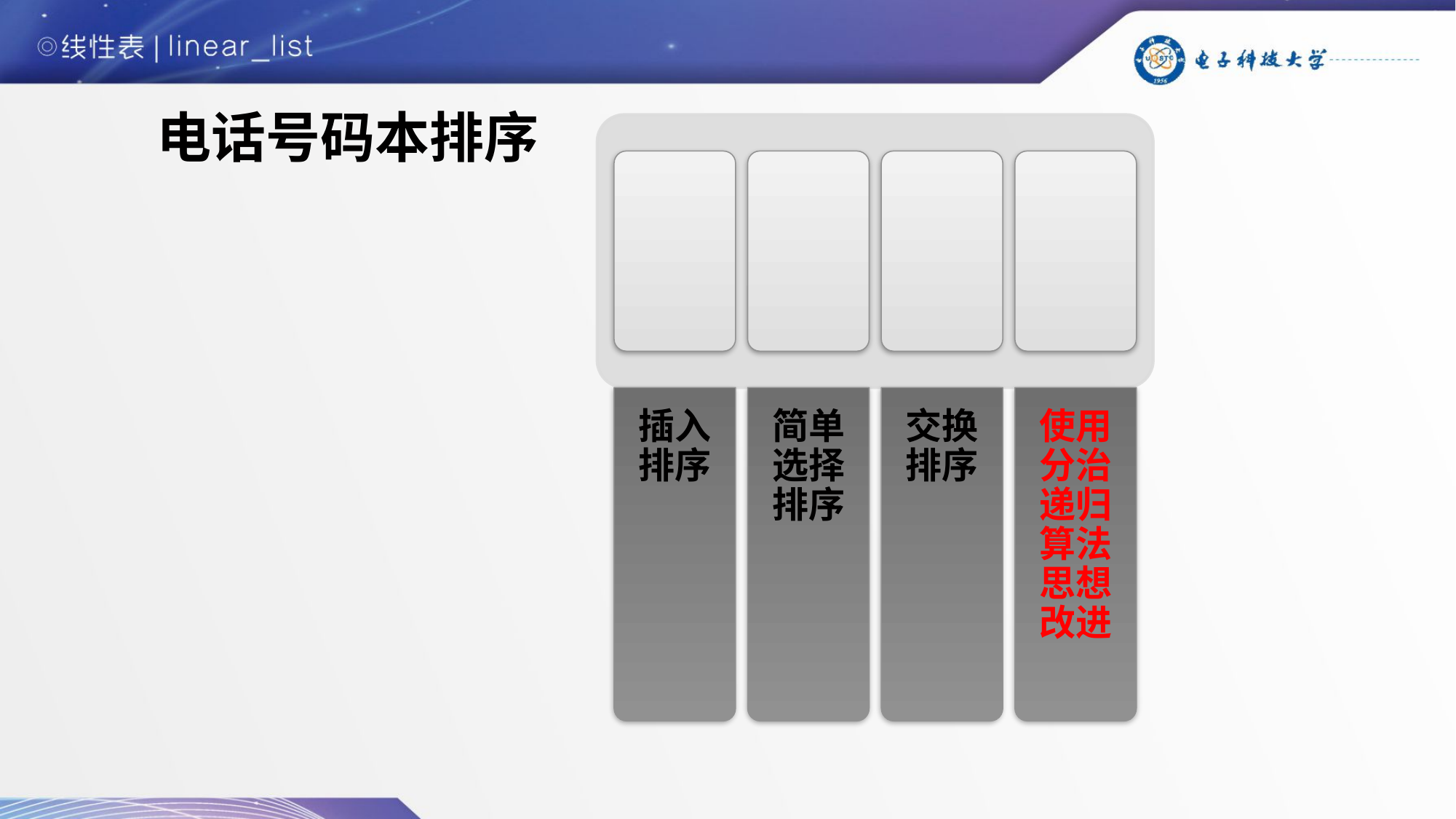

# 电话号码本排序
插入排序
简单选择排序
交换排序
使用分治递归算法思想改进